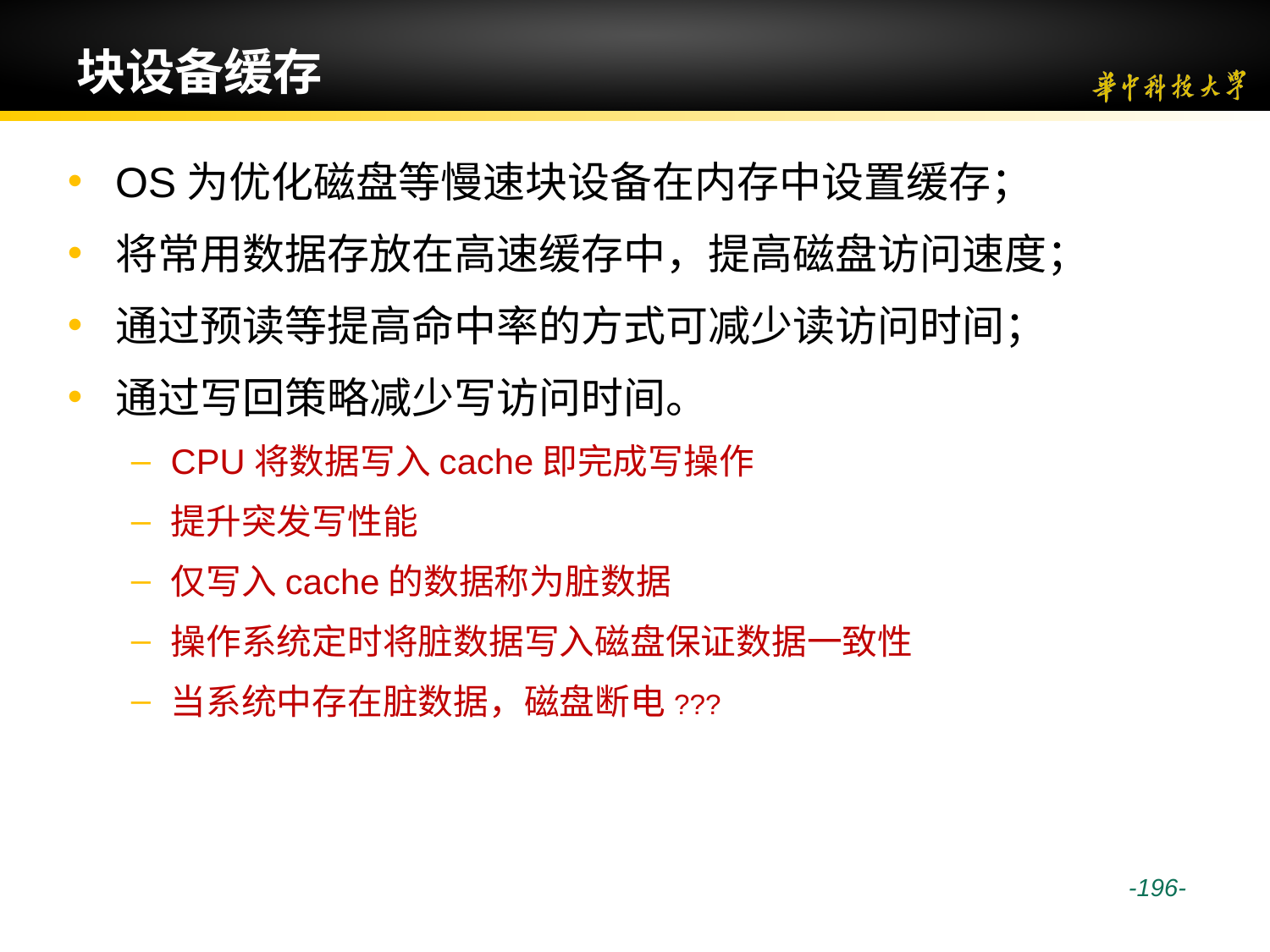

# 块设备缓存
OS为优化磁盘等慢速块设备在内存中设置缓存；
将常用数据存放在高速缓存中，提高磁盘访问速度；
通过预读等提高命中率的方式可减少读访问时间；
通过写回策略减少写访问时间。
CPU将数据写入cache即完成写操作
提升突发写性能
仅写入cache的数据称为脏数据
操作系统定时将脏数据写入磁盘保证数据一致性
当系统中存在脏数据，磁盘断电???

 -196-